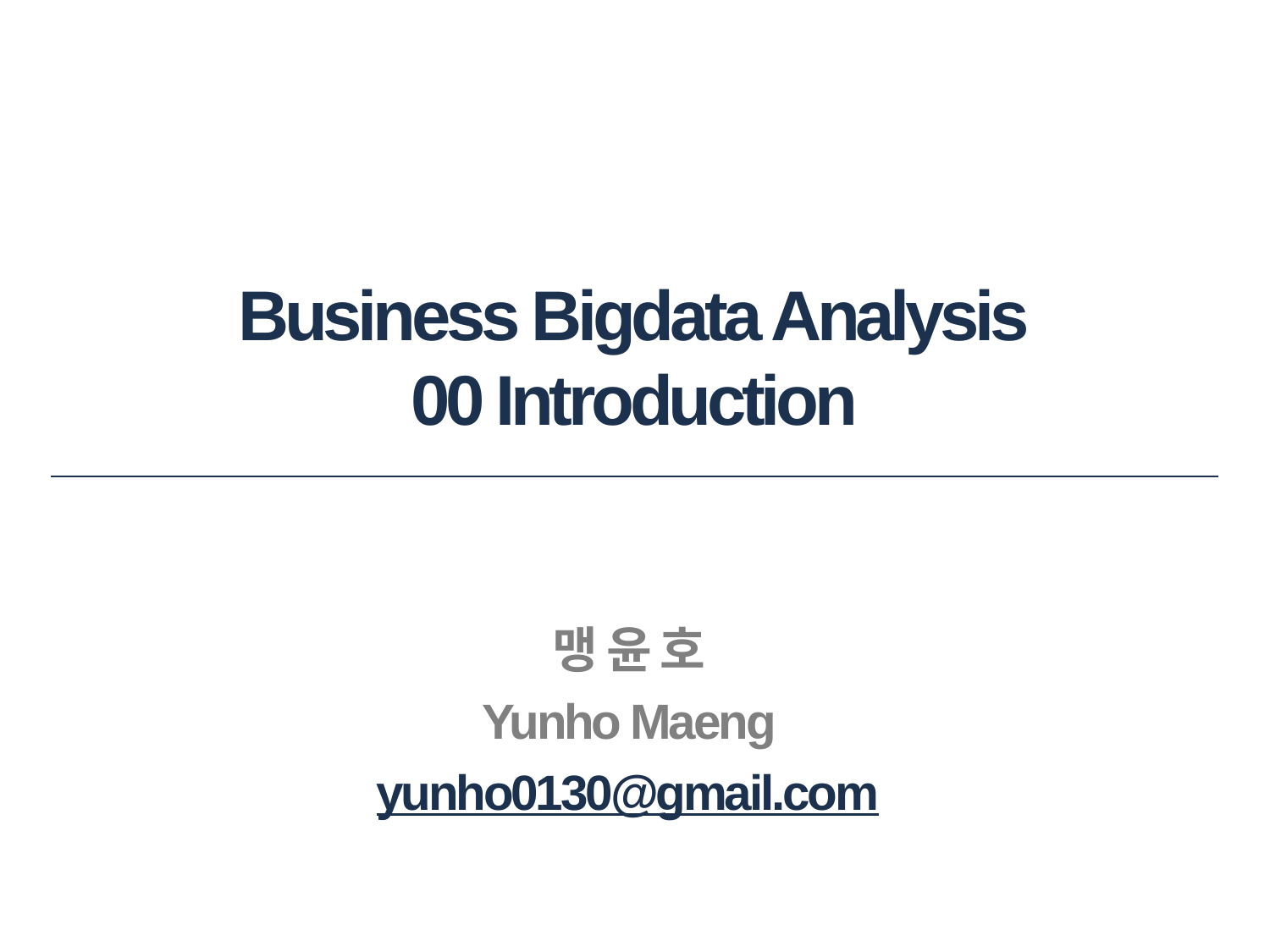

# Business Bigdata Analysis 00 Introduction

맹 윤 호
Yunho Maeng
yunho0130@gmail.com